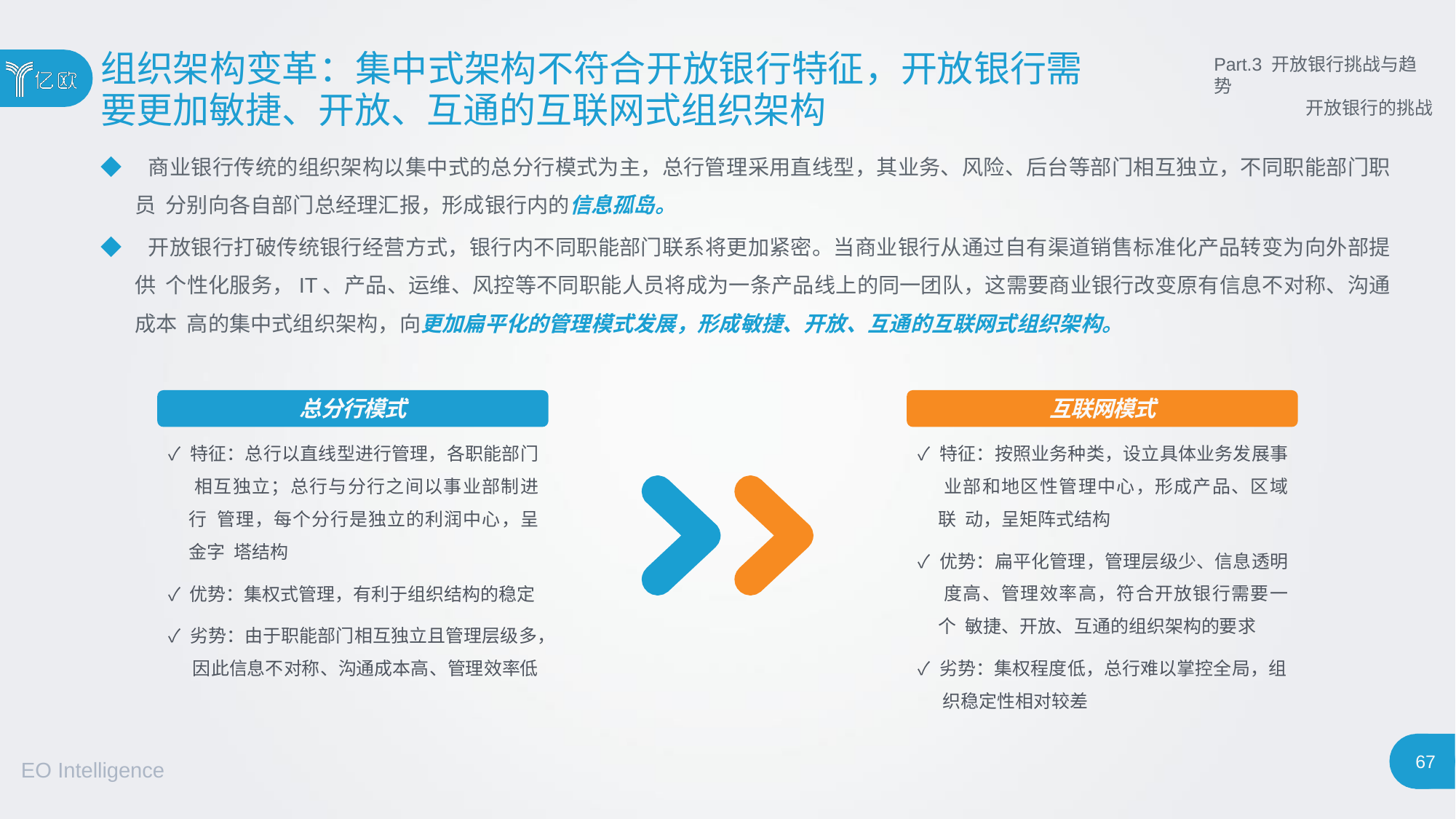

# 组织架构变革：集中式架构不符合开放银行特征，开放银行需
要更加敏捷、开放、互通的互联网式组织架构
Part.3 开放银行挑战与趋势
开放银行的挑战

◆ 商业银行传统的组织架构以集中式的总分行模式为主，总行管理采用直线型，其业务、风险、后台等部门相互独立，不同职能部门职员  分别向各自部门总经理汇报，形成银行内的信息孤岛。
◆ 开放银行打破传统银行经营方式，银行内不同职能部门联系将更加紧密。当商业银行从通过自有渠道销售标准化产品转变为向外部提供  个性化服务，IT、产品、运维、风控等不同职能人员将成为一条产品线上的同一团队，这需要商业银行改变原有信息不对称、沟通成本  高的集中式组织架构，向更加扁平化的管理模式发展，形成敏捷、开放、互通的互联网式组织架构。

总分行模式
互联网模式
✓ 特征：总行以直线型进行管理，各职能部门  相互独立；总行与分行之间以事业部制进行  管理，每个分行是独立的利润中心，呈金字  塔结构
✓ 特征：按照业务种类，设立具体业务发展事  业部和地区性管理中心，形成产品、区域联  动，呈矩阵式结构

✓ 优势：扁平化管理，管理层级少、信息透明  度高、管理效率高，符合开放银行需要一个  敏捷、开放、互通的组织架构的要求
✓ 优势：集权式管理，有利于组织结构的稳定
✓ 劣势：由于职能部门相互独立且管理层级多，  因此信息不对称、沟通成本高、管理效率低
✓ 劣势：集权程度低，总行难以掌控全局，组  织稳定性相对较差
67
EO Intelligence